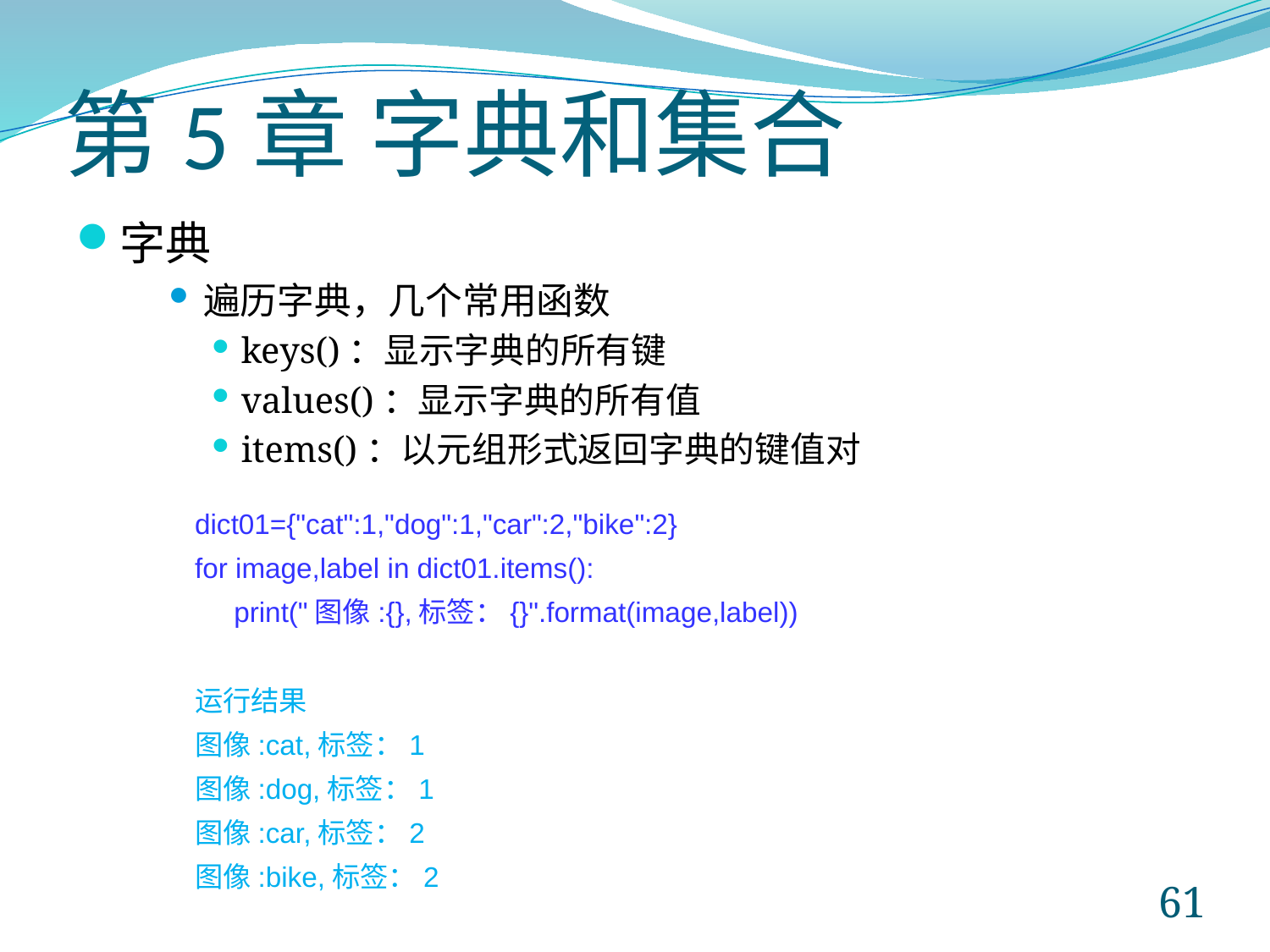

# 第5章 字典和集合
字典
遍历字典，几个常用函数
keys()：显示字典的所有键
values()：显示字典的所有值
items()：以元组形式返回字典的键值对

dict01={"cat":1,"dog":1,"car":2,"bike":2}
for image,label in dict01.items():
     print("图像:{},标签：{}".format(image,label))

运行结果
图像:cat,标签：1
图像:dog,标签：1
图像:car,标签：2
图像:bike,标签：2
61